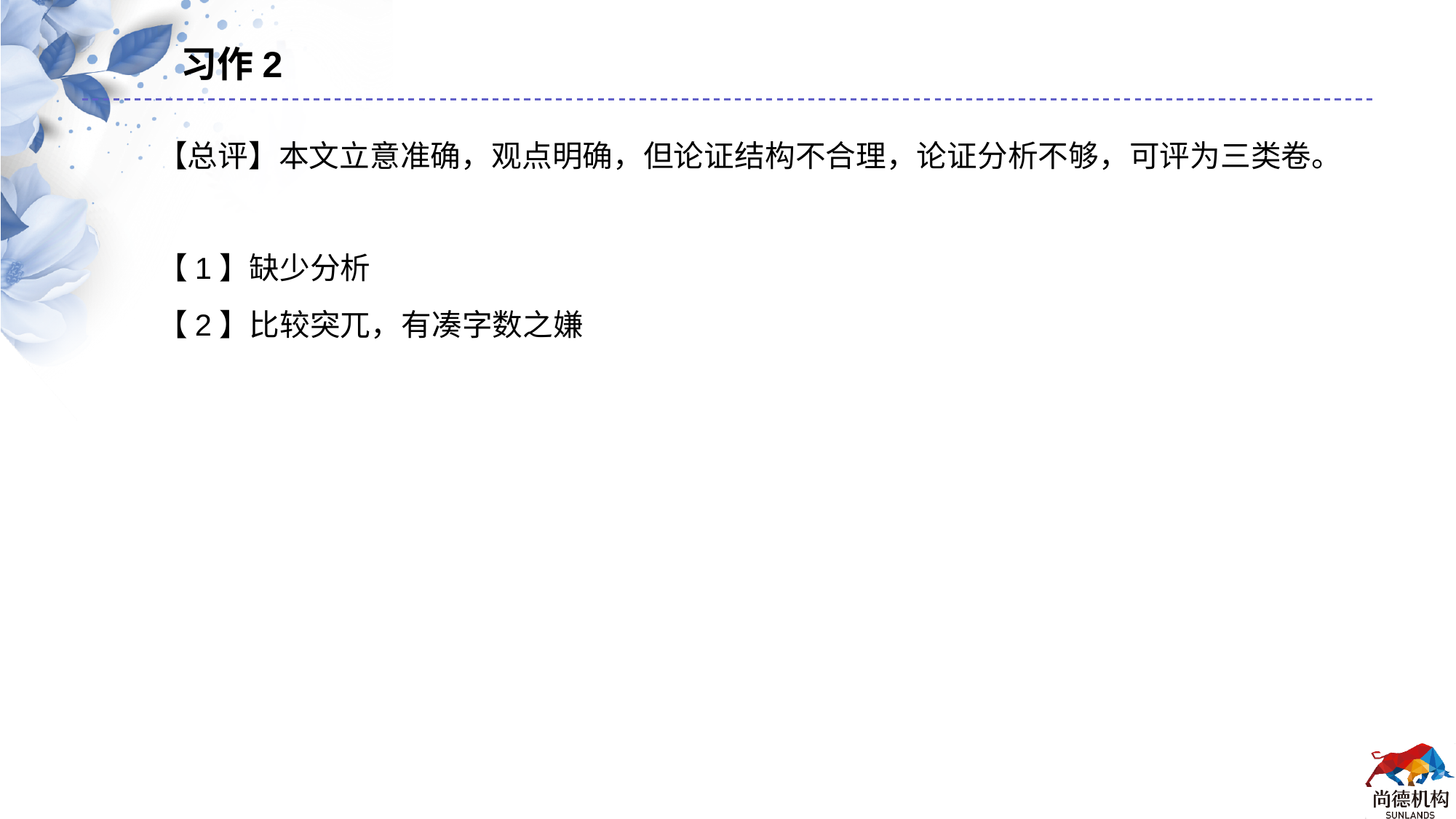

习作2
【总评】本文立意准确，观点明确，但论证结构不合理，论证分析不够，可评为三类卷。

【1】缺少分析
【2】比较突兀，有凑字数之嫌